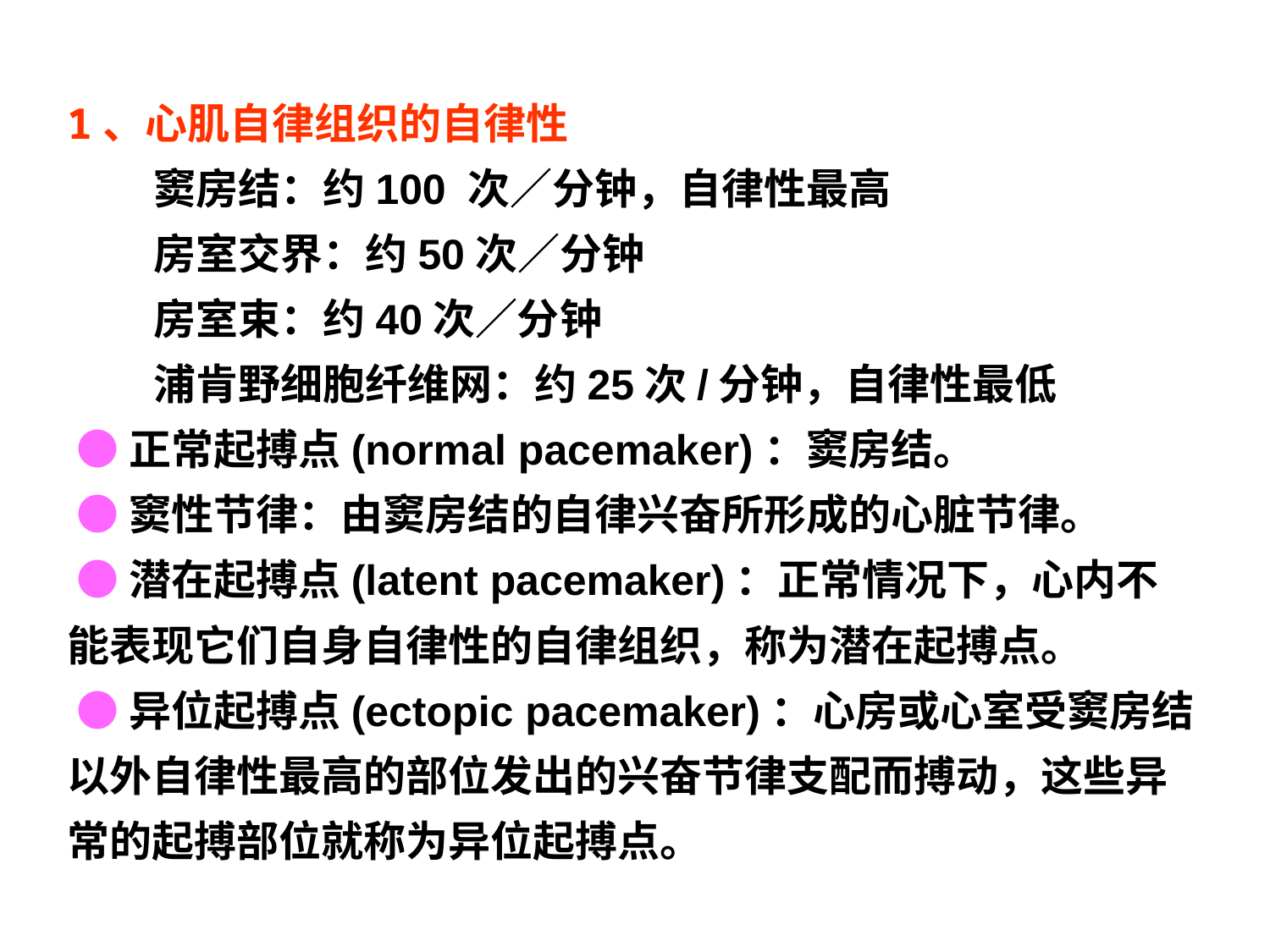

1、心肌自律组织的自律性
        窦房结：约100 次／分钟，自律性最高
        房室交界：约50次／分钟
        房室束：约40次／分钟
        浦肯野细胞纤维网：约25次/分钟，自律性最低
 ●正常起搏点(normal pacemaker)：窦房结。
 ●窦性节律：由窦房结的自律兴奋所形成的心脏节律。
 ●潜在起搏点(latent pacemaker)：正常情况下，心内不能表现它们自身自律性的自律组织，称为潜在起搏点。
 ●异位起搏点(ectopic pacemaker)：心房或心室受窦房结以外自律性最高的部位发出的兴奋节律支配而搏动，这些异常的起搏部位就称为异位起搏点。